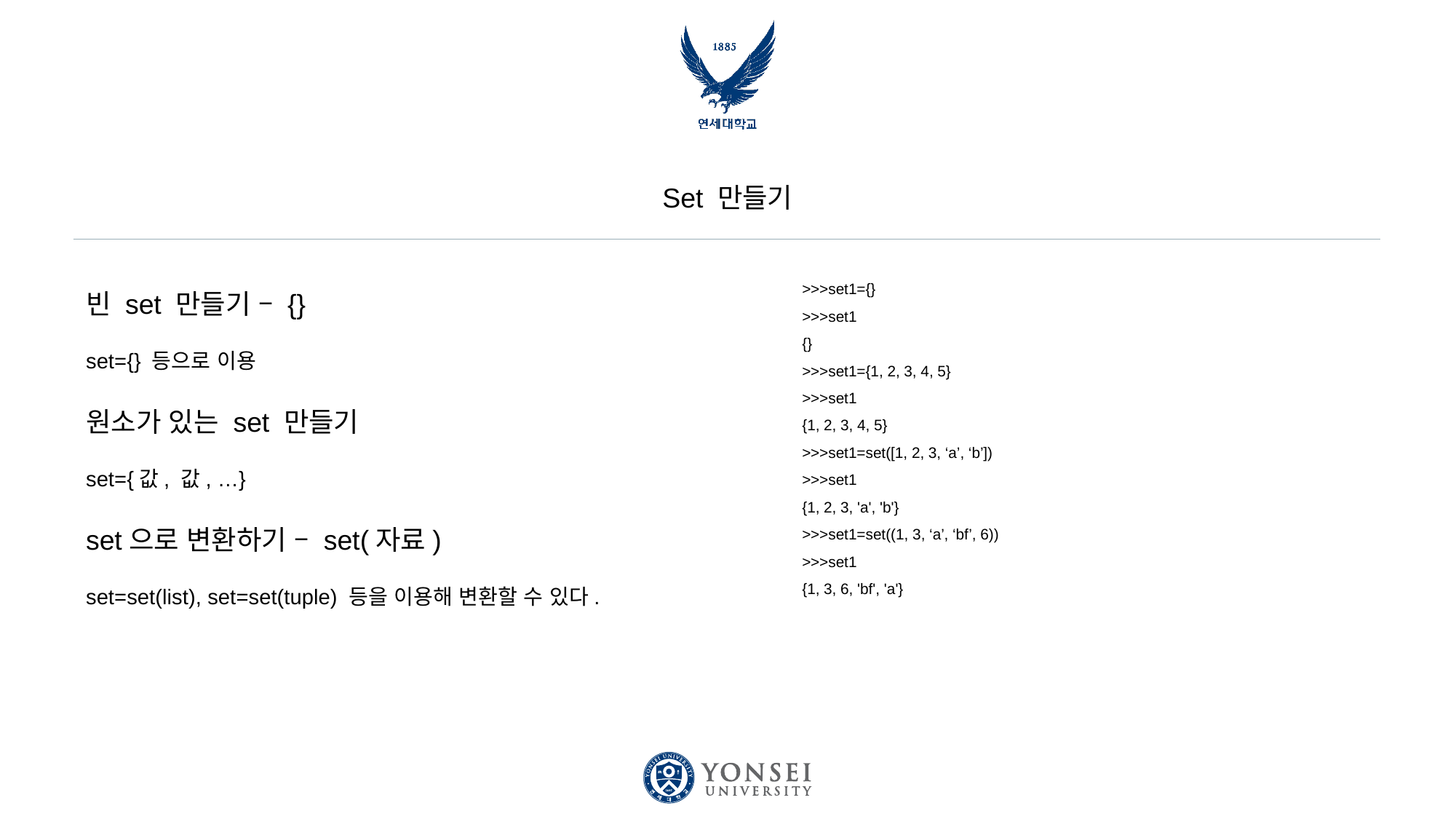

# Set 만들기
빈 set 만들기 – {}
set={} 등으로 이용
원소가 있는 set 만들기
set={값, 값, …}
set으로 변환하기 – set(자료)
set=set(list), set=set(tuple) 등을 이용해 변환할 수 있다.
>>>set1={}
>>>set1
{}
>>>set1={1, 2, 3, 4, 5}
>>>set1
{1, 2, 3, 4, 5}
>>>set1=set([1, 2, 3, ‘a’, ‘b’])
>>>set1
{1, 2, 3, 'a', 'b'}
>>>set1=set((1, 3, ‘a’, ‘bf’, 6))
>>>set1
{1, 3, 6, 'bf', 'a'}